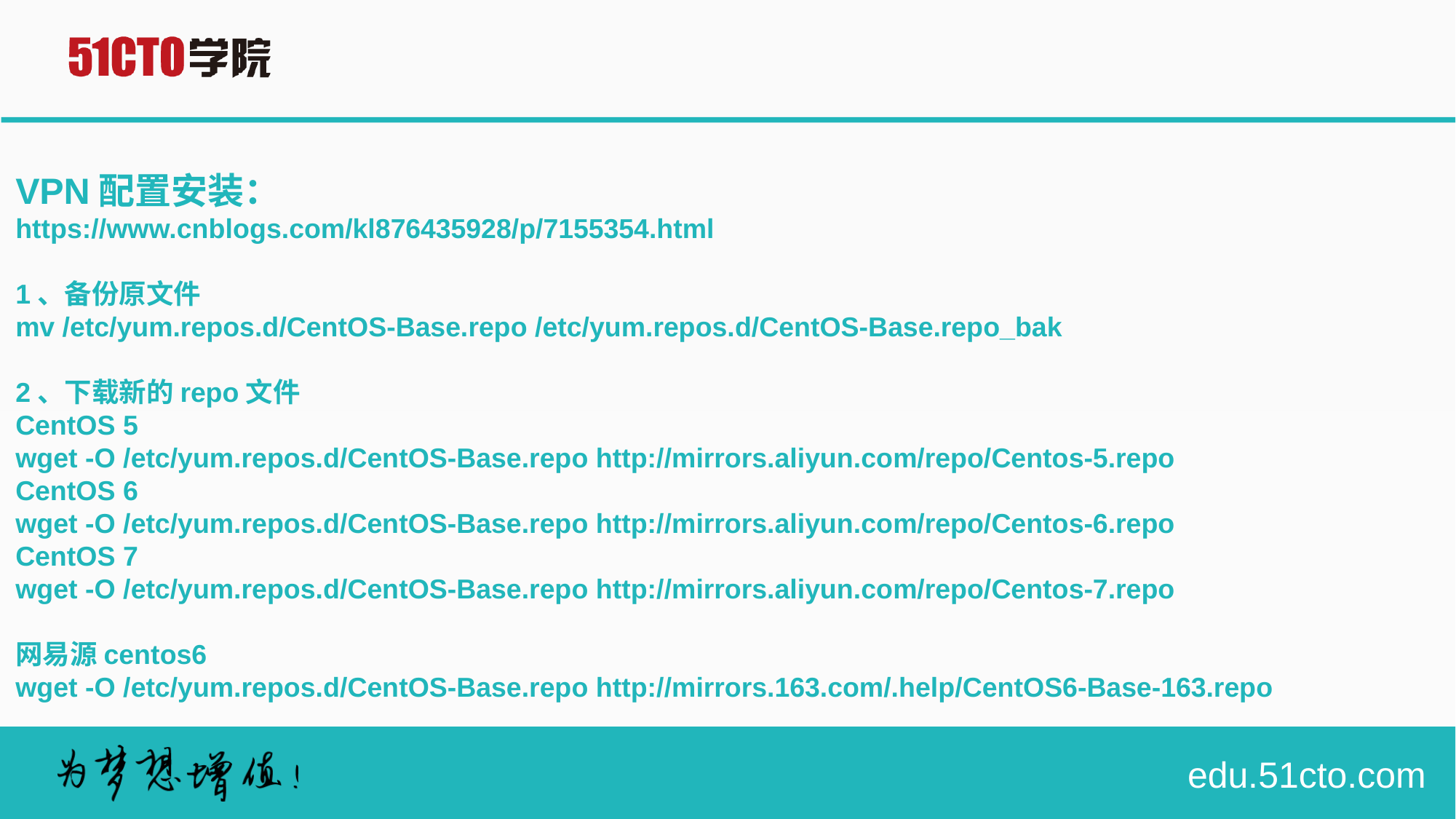

# VPN配置安装： https://www.cnblogs.com/kl876435928/p/7155354.html 1、备份原文件 mv /etc/yum.repos.d/CentOS-Base.repo /etc/yum.repos.d/CentOS-Base.repo_bak 2、下载新的repo文件 CentOS 5 wget -O /etc/yum.repos.d/CentOS-Base.repo http://mirrors.aliyun.com/repo/Centos-5.repo CentOS 6 wget -O /etc/yum.repos.d/CentOS-Base.repo http://mirrors.aliyun.com/repo/Centos-6.repo CentOS 7 wget -O /etc/yum.repos.d/CentOS-Base.repo http://mirrors.aliyun.com/repo/Centos-7.repo 网易源centos6 wget -O /etc/yum.repos.d/CentOS-Base.repo http://mirrors.163.com/.help/CentOS6-Base-163.repo